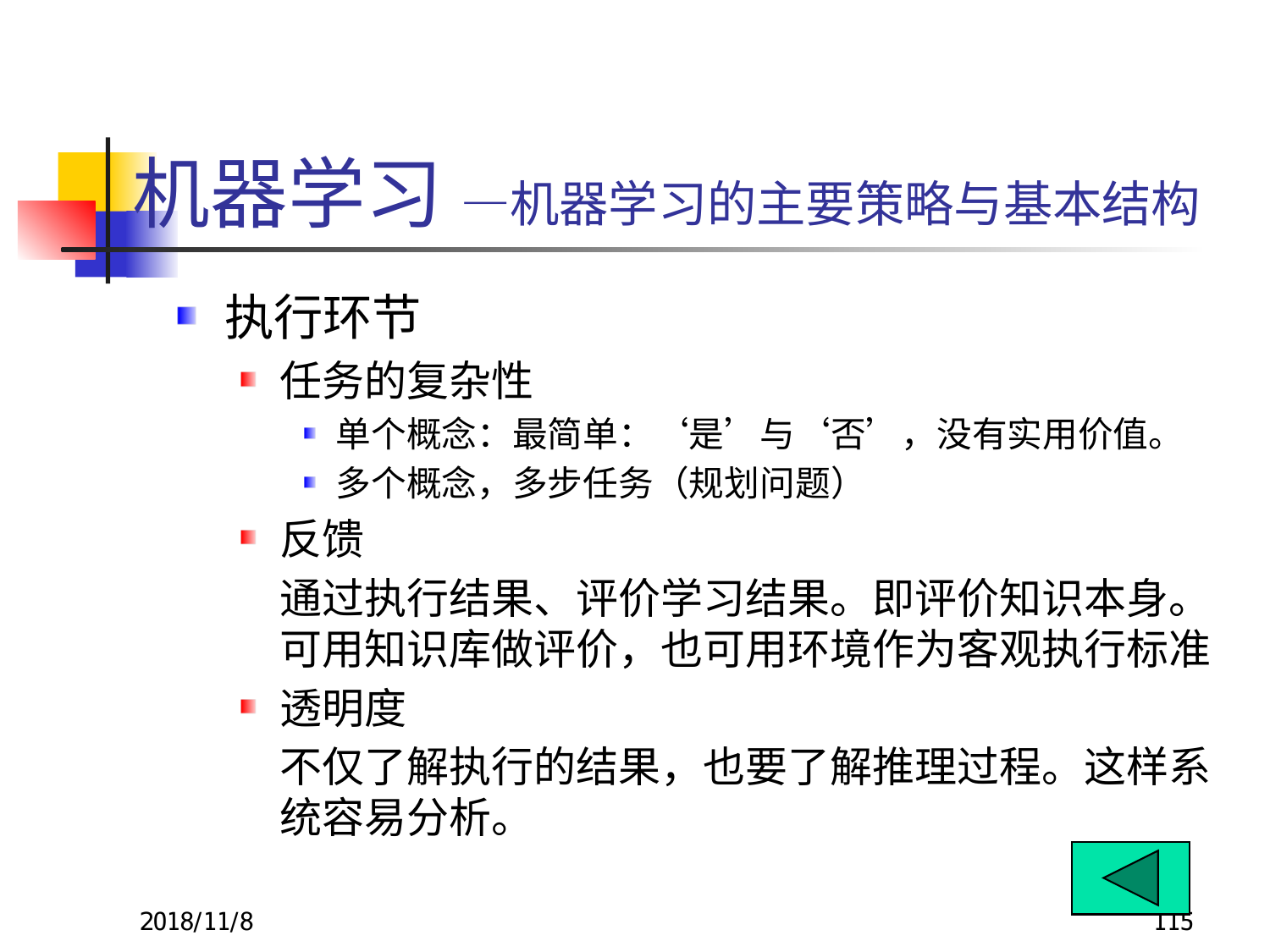

# 机器学习 —机器学习的主要策略与基本结构
执行环节
任务的复杂性
单个概念：最简单：‘是’与‘否’，没有实用价值。
多个概念，多步任务（规划问题）
反馈
	通过执行结果、评价学习结果。即评价知识本身。可用知识库做评价，也可用环境作为客观执行标准
透明度
	不仅了解执行的结果，也要了解推理过程。这样系统容易分析。

2018/11/8
115